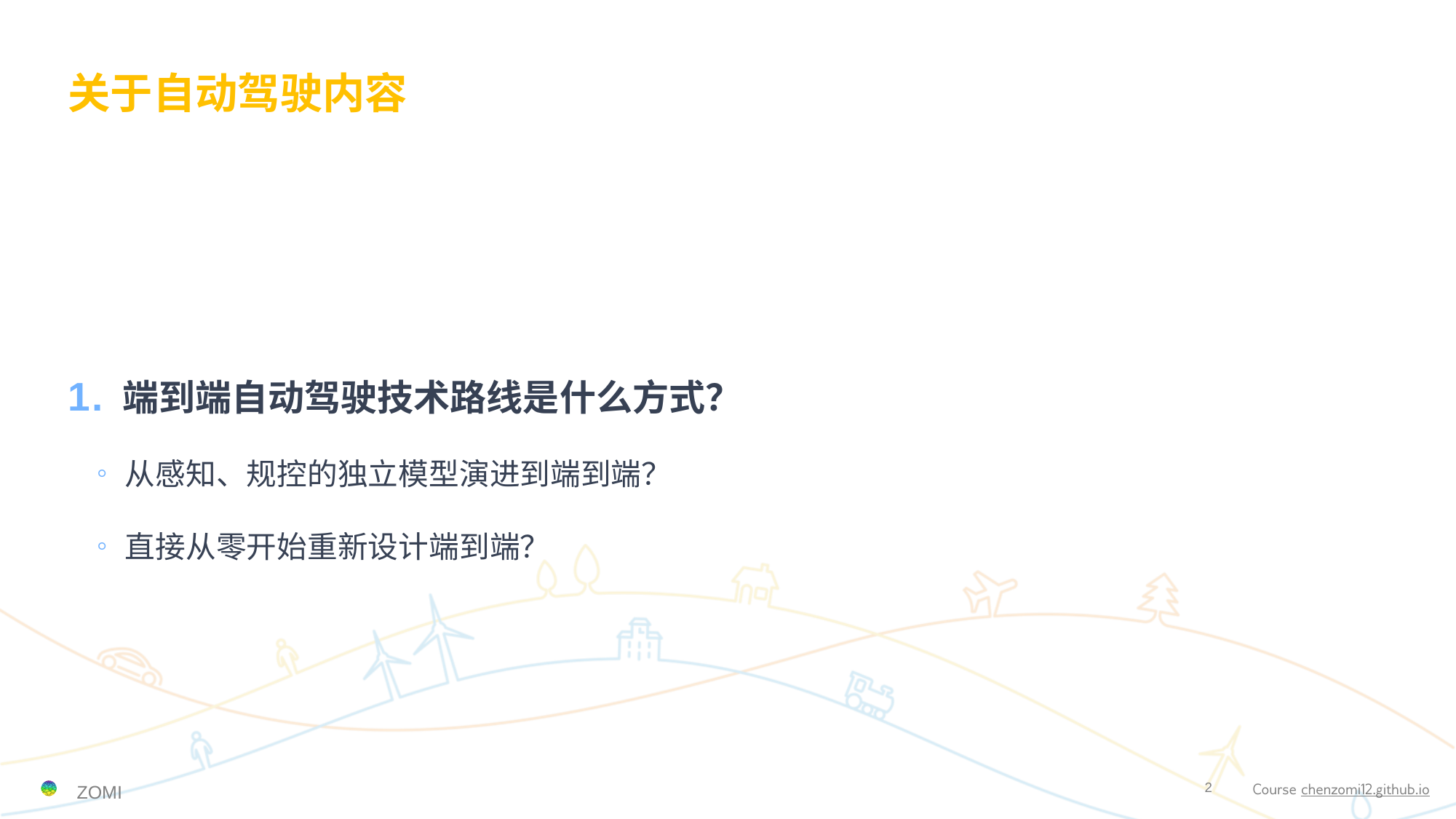

# 关于自动驾驶内容
端到端自动驾驶技术路线是什么方式？
从感知、规控的独立模型演进到端到端？
直接从零开始重新设计端到端？